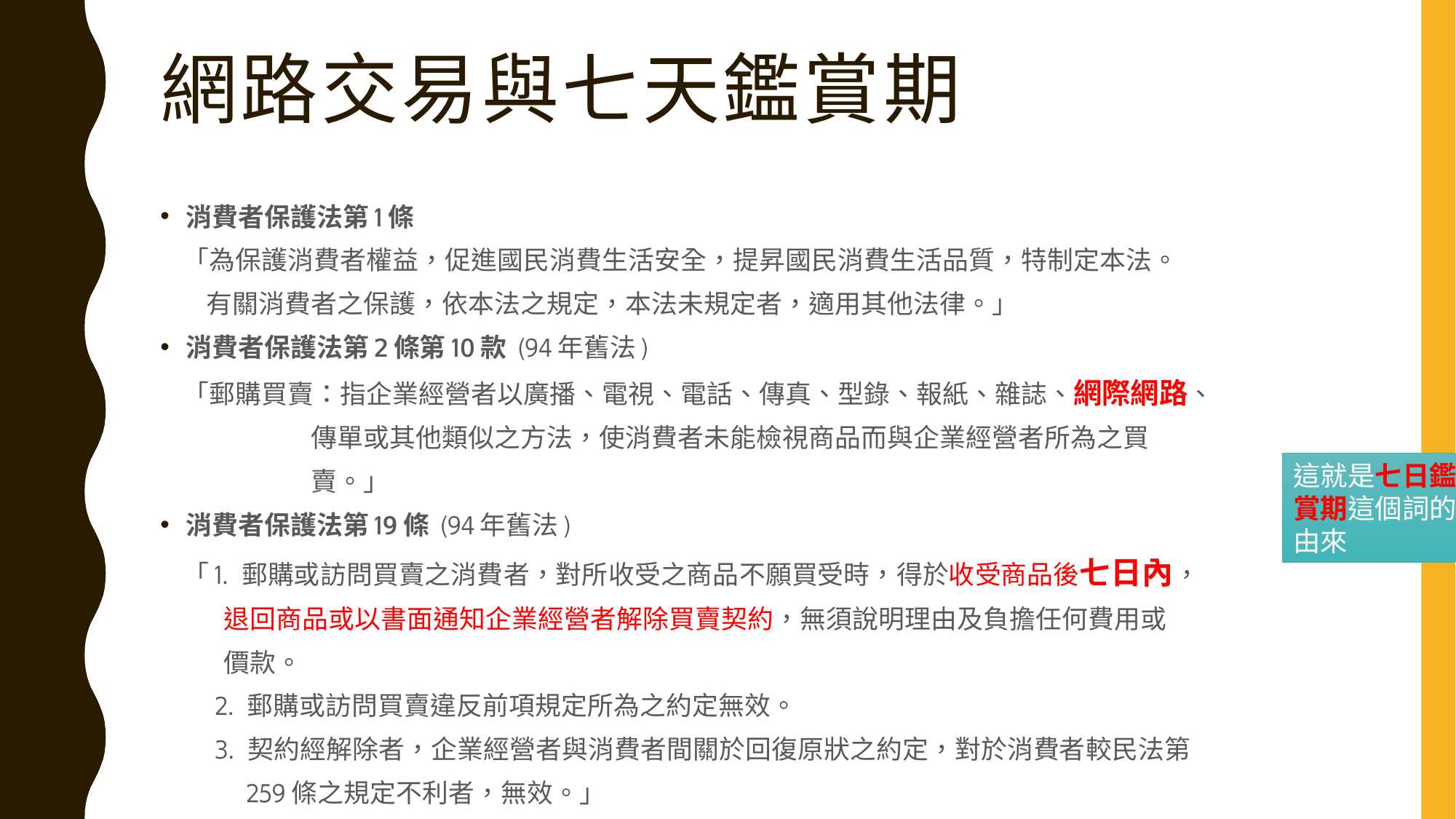

# 網路交易與七天鑑賞期
消費者保護法第1條
   「為保護消費者權益，促進國民消費生活安全，提昇國民消費生活品質，特制定本法。
       有關消費者之保護，依本法之規定，本法未規定者，適用其他法律。」
消費者保護法第2條第10款 (94年舊法)
   「郵購買賣：指企業經營者以廣播、電視、電話、傳真、型錄、報紙、雜誌、網際網路、
                         傳單或其他類似之方法，使消費者未能檢視商品而與企業經營者所為之買
                         賣。」
消費者保護法第19條 (94年舊法)
   「1. 郵購或訪問買賣之消費者，對所收受之商品不願買受時，得於收受商品後七日內，
          退回商品或以書面通知企業經營者解除買賣契約，無須說明理由及負擔任何費用或
          價款。
       2. 郵購或訪問買賣違反前項規定所為之約定無效。
       3. 契約經解除者，企業經營者與消費者間關於回復原狀之約定，對於消費者較民法第
           259條之規定不利者，無效。」

這就是七日鑑賞期這個詞的由來